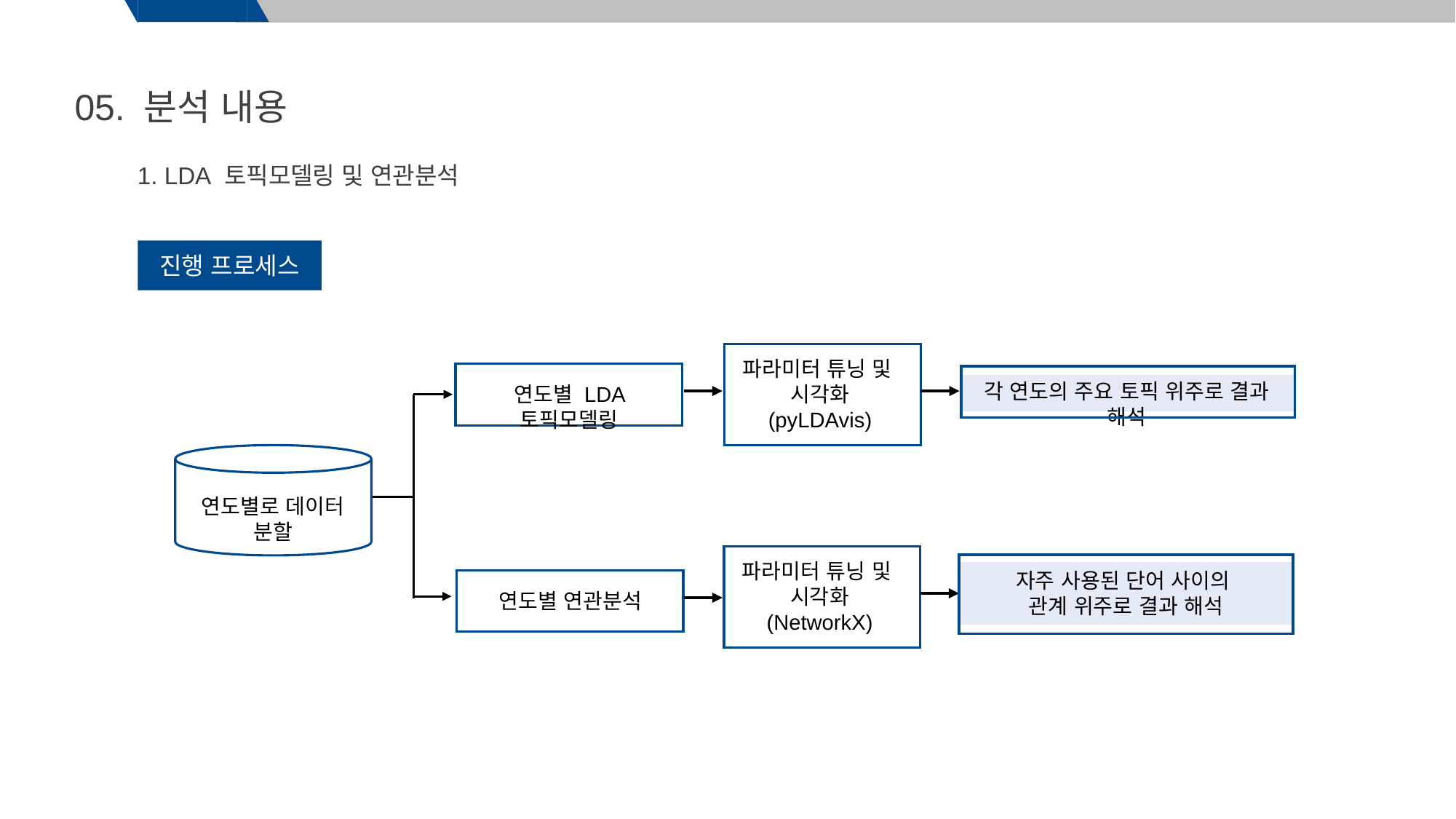

05. 분석 내용
1. LDA 토픽모델링 및 연관분석
진행 프로세스

파라미터 튜닝 및
시각화
(pyLDAvis)

각 연도의 주요 토픽 위주로 결과 해석

연도별 LDA 토픽모델링

연도별로 데이터 분할

파라미터 튜닝 및
시각화
(NetworkX)

자주 사용된 단어 사이의
관계 위주로 결과 해석

연도별 연관분석